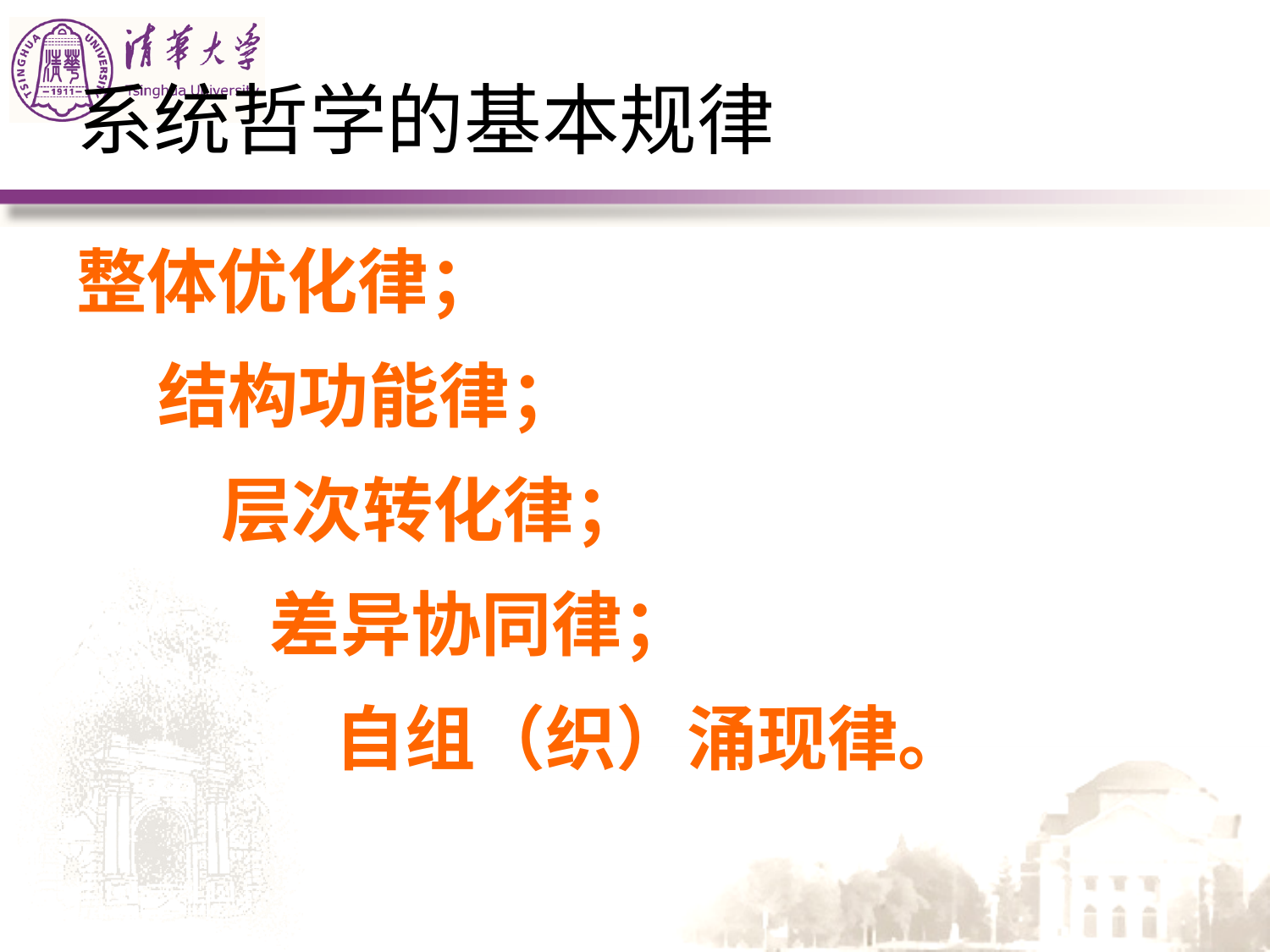

# 系统哲学的基本规律
整体优化律；
    结构功能律；
        层次转化律；
           差异协同律；
               自组（织）涌现律。